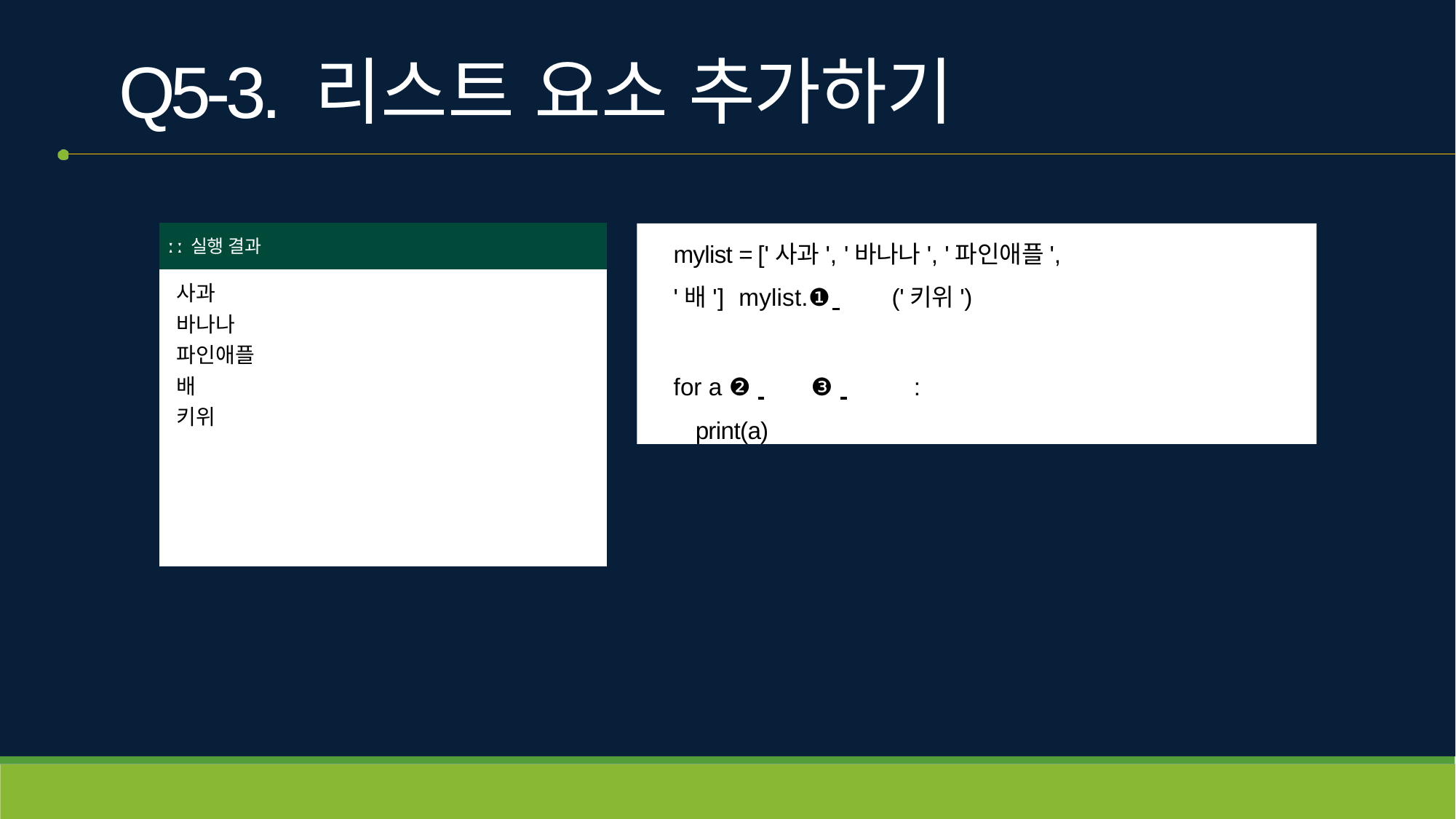

# Q5-3. 리스트 요소 추가하기

| ː ː 실행 결과 |
| --- |
| 사과 바나나 파인애플 배 키위 |
mylist = ['사과', '바나나', '파인애플', '배']  mylist.❶ 	('키위')

for a ❷ 	 ❸ 	:  print(a)